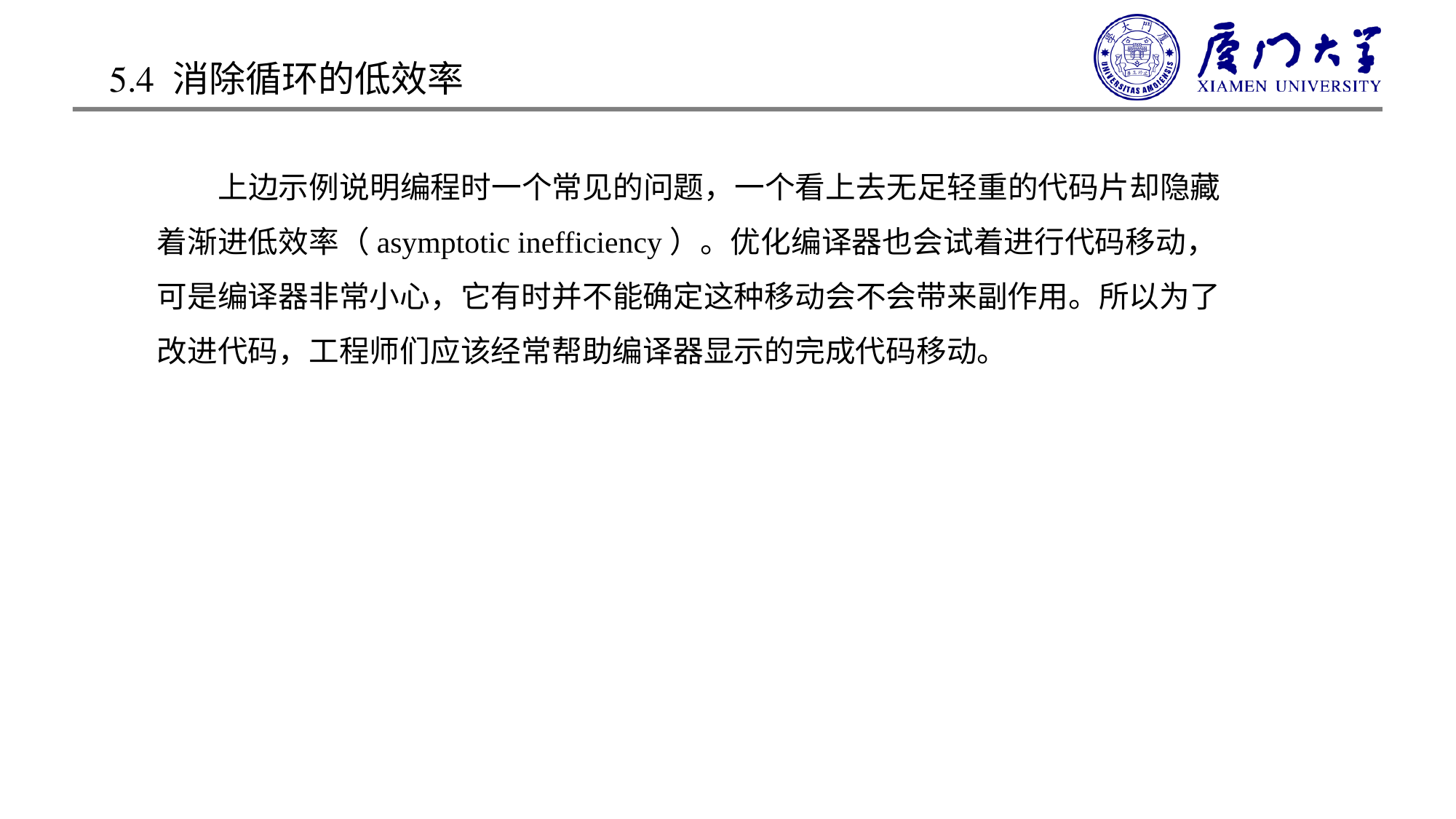

5.4 消除循环的低效率
        上边示例说明编程时一个常见的问题，一个看上去无足轻重的代码片却隐藏着渐进低效率（asymptotic inefficiency）。优化编译器也会试着进行代码移动，可是编译器非常小心，它有时并不能确定这种移动会不会带来副作用。所以为了改进代码，工程师们应该经常帮助编译器显示的完成代码移动。